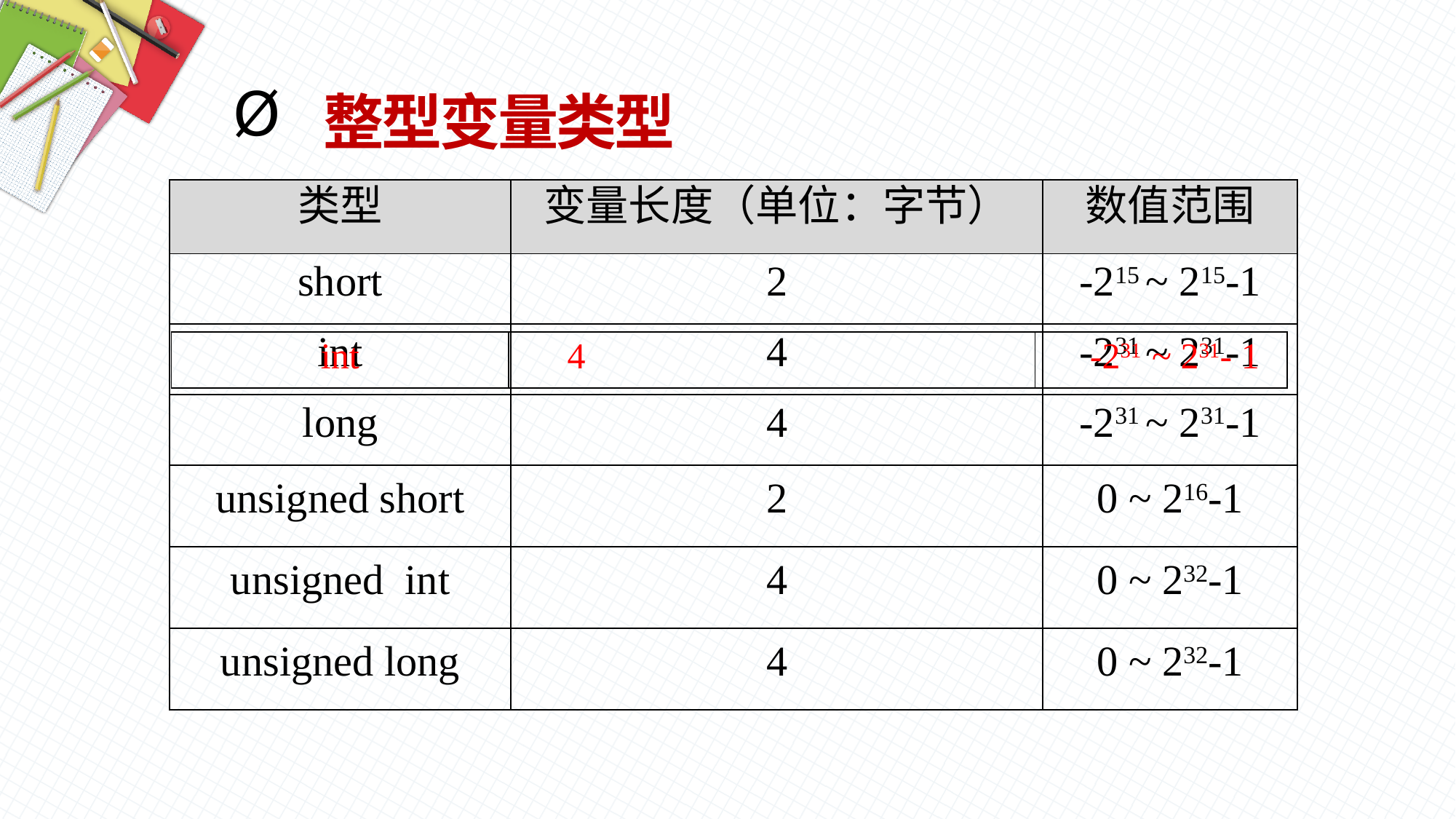

整型变量类型
| 类型 | 变量长度（单位：字节） | 数值范围 |
| --- | --- | --- |
| short | 2 | -215 ~ 215-1 |
| int | 4 | -231 ~ 231-1 |
| long | 4 | -231 ~ 231-1 |
| unsigned short | 2 | 0 ~ 216-1 |
| unsigned int | 4 | 0 ~ 232-1 |
| unsigned long | 4 | 0 ~ 232-1 |
| int | 4 | -231 ~ 231- 1 |
| --- | --- | --- |